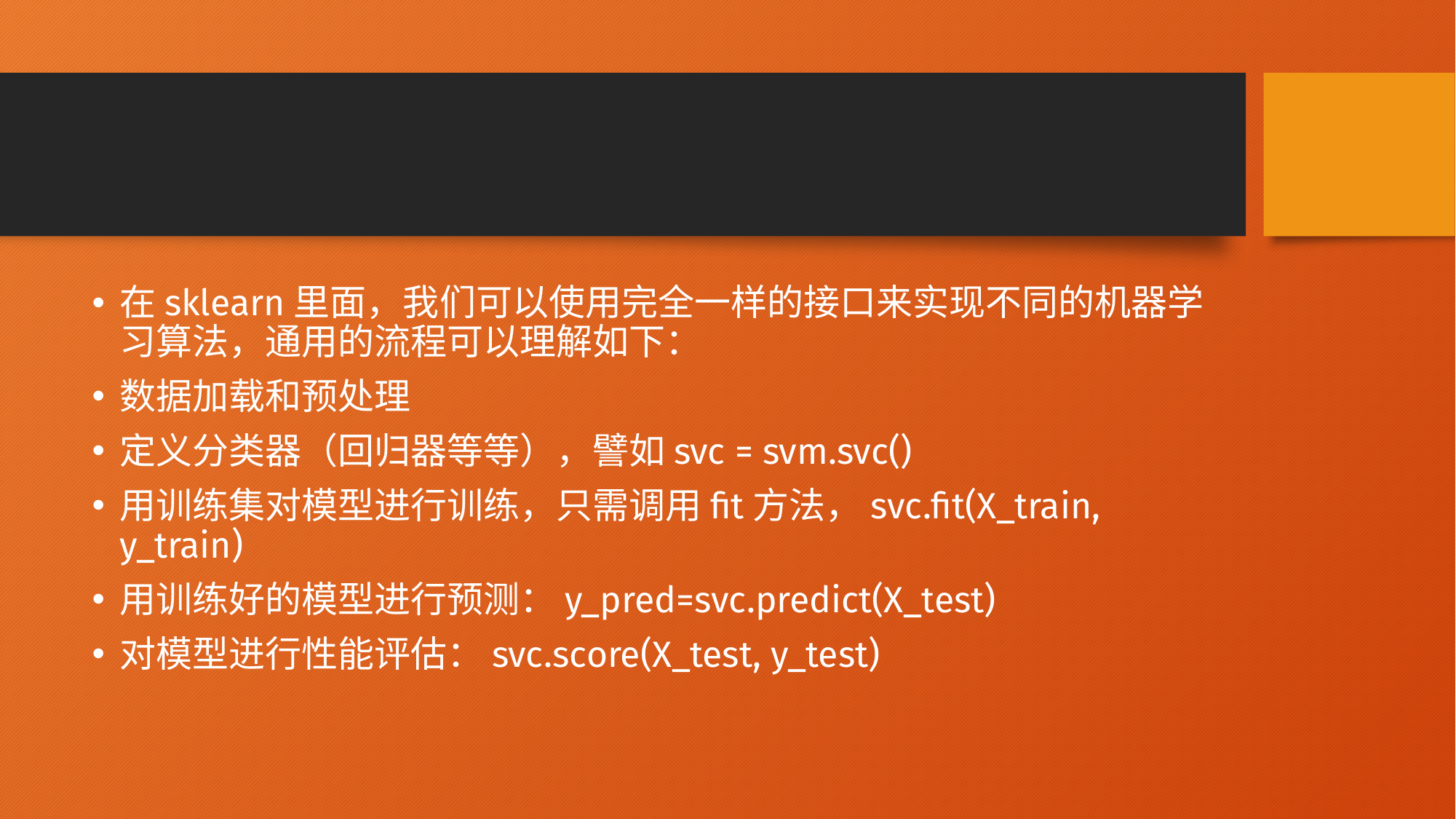

#
在sklearn里面，我们可以使用完全一样的接口来实现不同的机器学习算法，通用的流程可以理解如下：
数据加载和预处理
定义分类器（回归器等等），譬如svc = svm.svc()
用训练集对模型进行训练，只需调用fit方法，svc.fit(X_train, y_train)
用训练好的模型进行预测：y_pred=svc.predict(X_test)
对模型进行性能评估：svc.score(X_test, y_test)